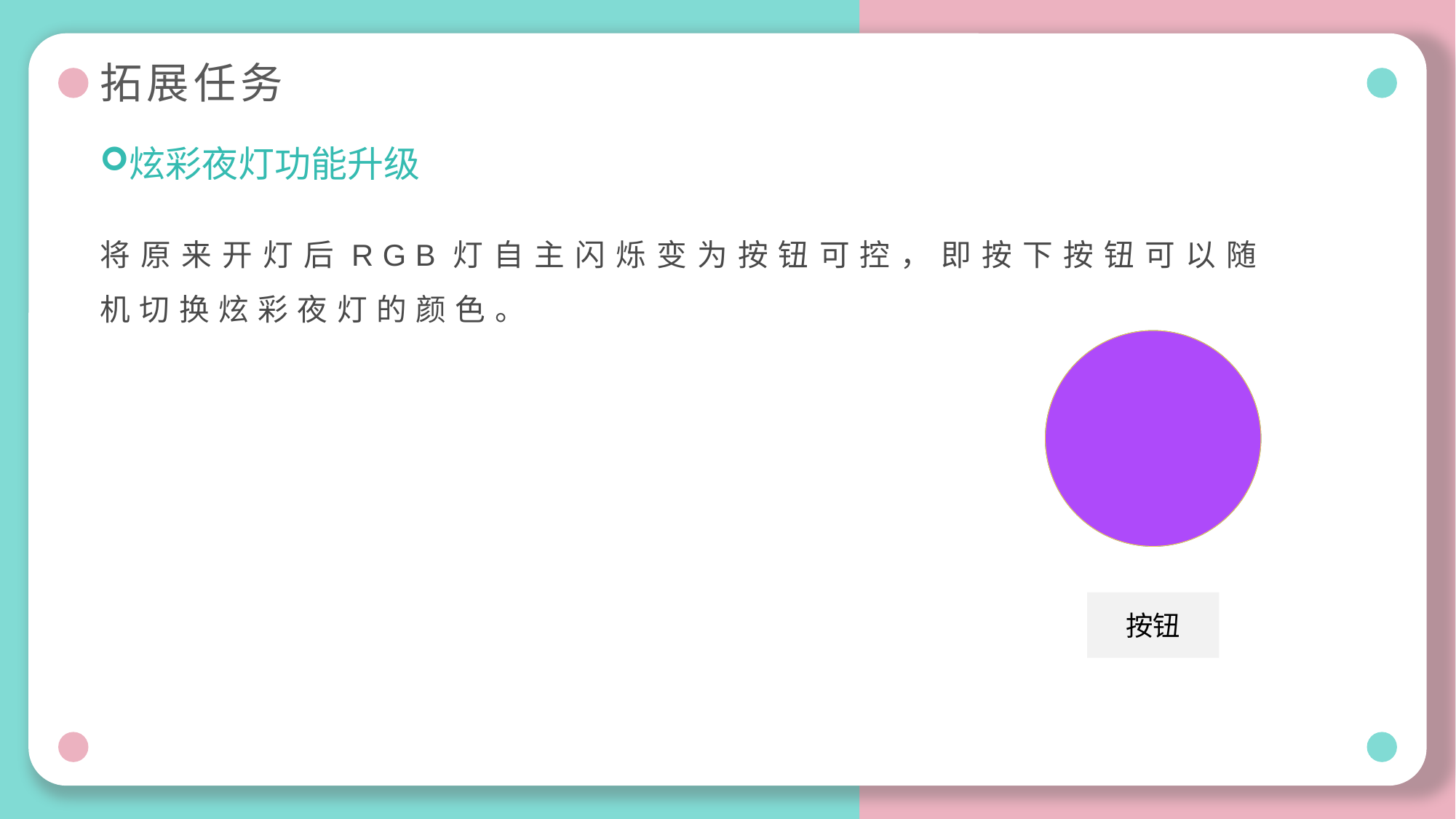

# 拓展任务
炫彩夜灯功能升级
将原来开灯后RGB灯自主闪烁变为按钮可控，即按下按钮可以随机切换炫彩夜灯的颜色。

按钮